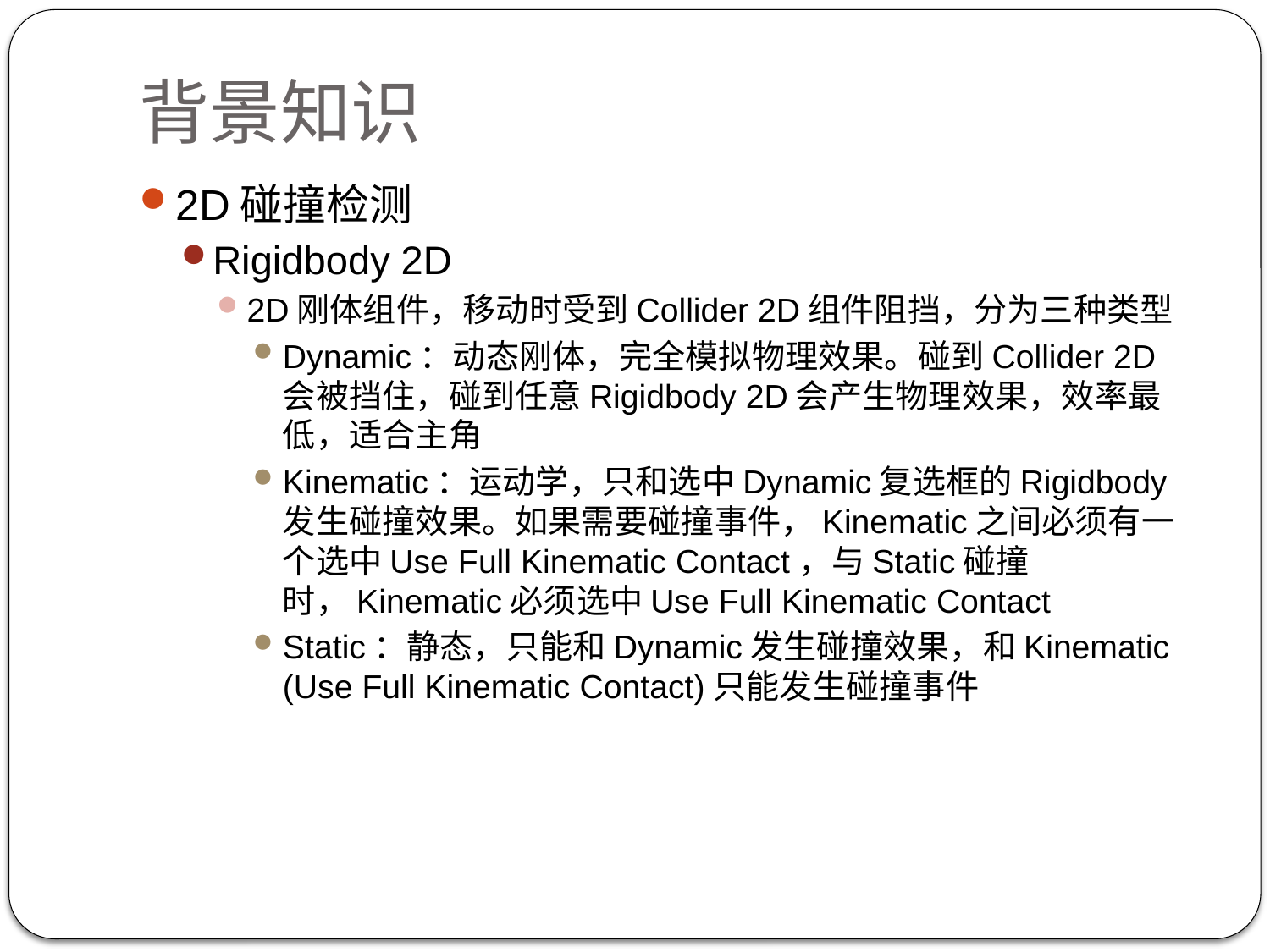

# 背景知识
2D碰撞检测
Rigidbody 2D
2D刚体组件，移动时受到Collider 2D组件阻挡，分为三种类型
Dynamic：动态刚体，完全模拟物理效果。碰到Collider 2D会被挡住，碰到任意Rigidbody 2D会产生物理效果，效率最低，适合主角
Kinematic：运动学，只和选中Dynamic复选框的Rigidbody发生碰撞效果。如果需要碰撞事件，Kinematic之间必须有一个选中Use Full Kinematic Contact，与Static碰撞时，Kinematic必须选中Use Full Kinematic Contact
Static：静态，只能和Dynamic发生碰撞效果，和Kinematic (Use Full Kinematic Contact)只能发生碰撞事件